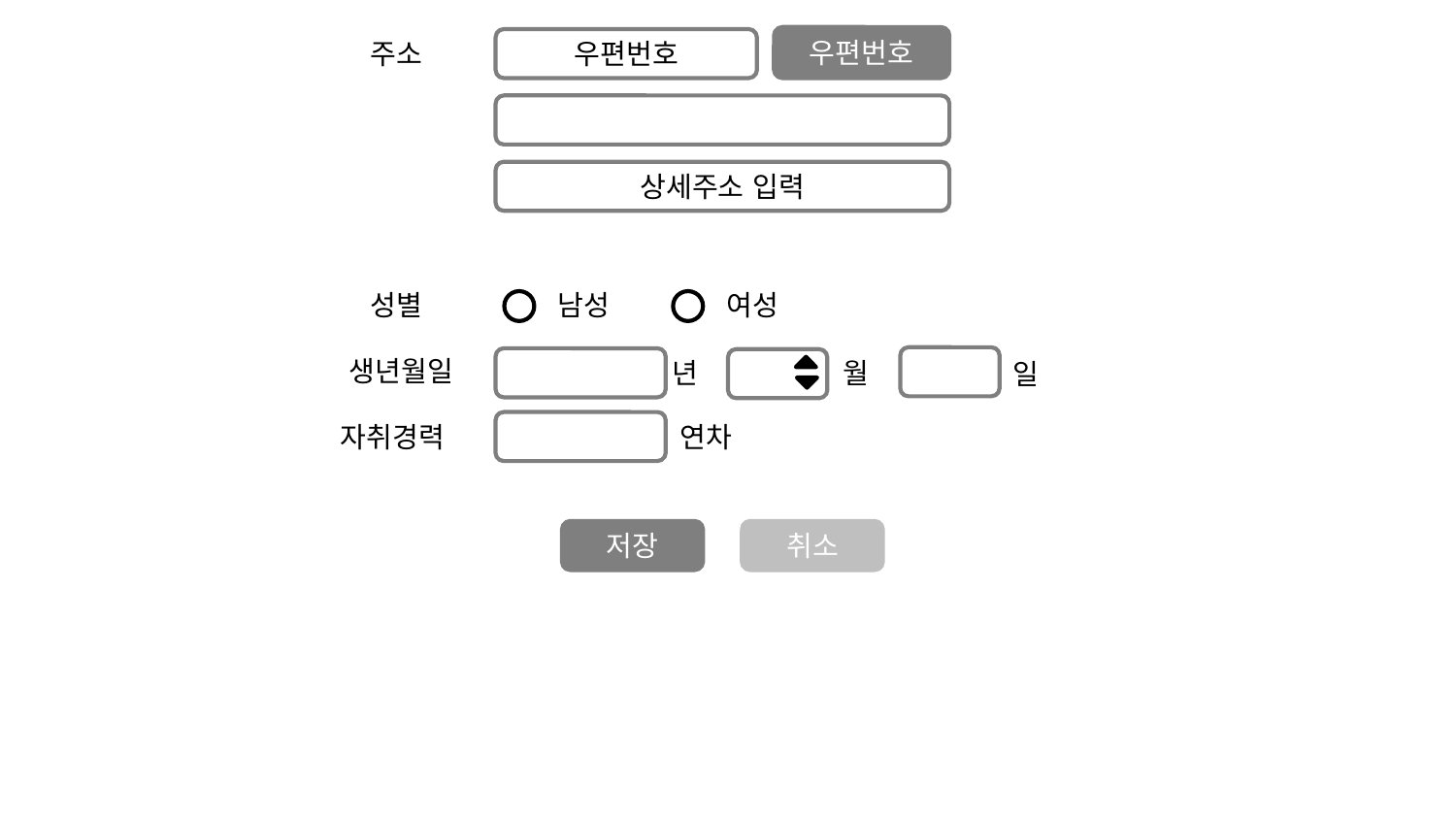

우편번호
주소
우편번호

상세주소 입력
남성
여성
성별

생년월일

월
년

일

연차

자취경력
저장
취소